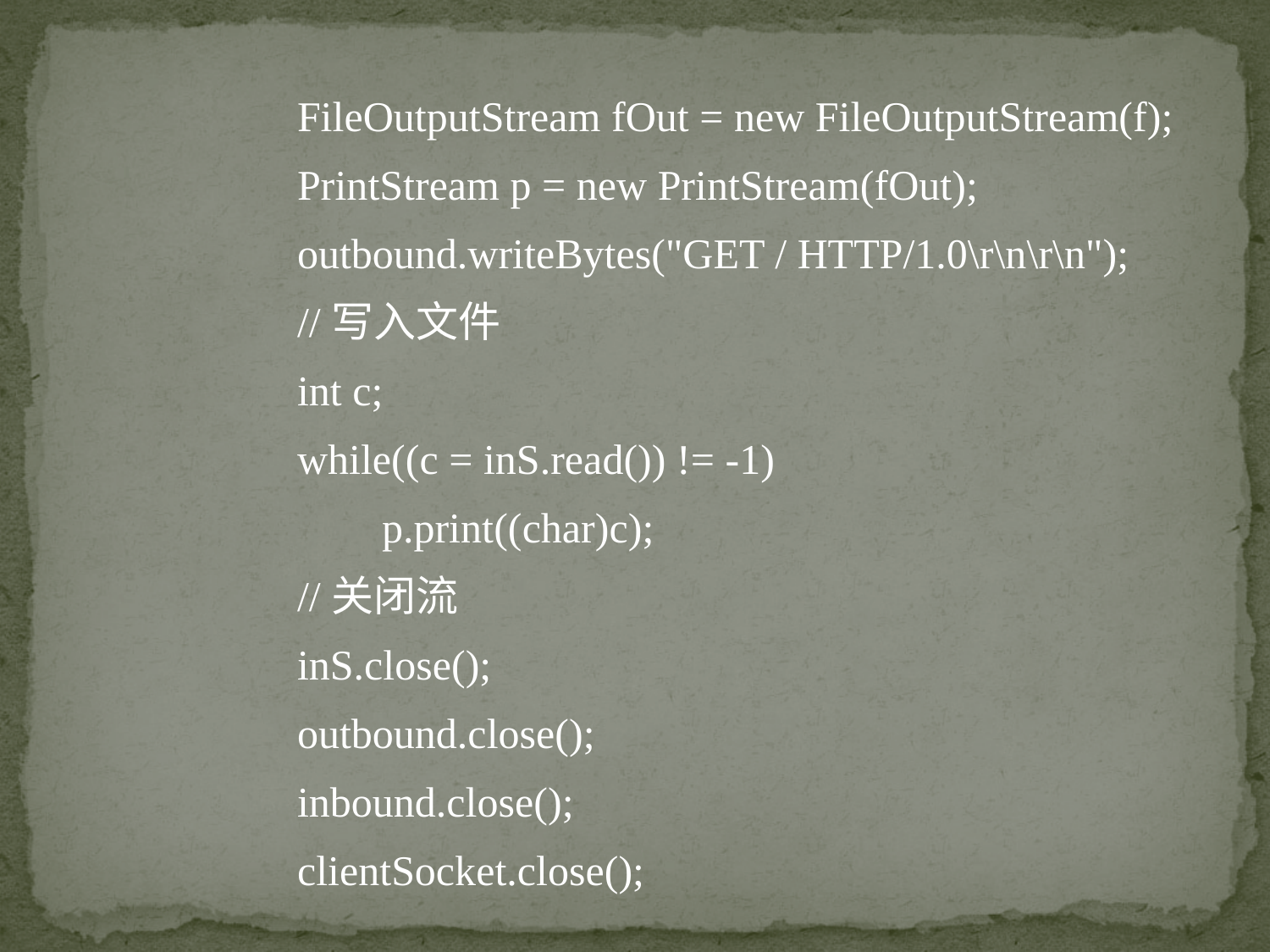

FileOutputStream fOut = new FileOutputStream(f);
	  	PrintStream p = new PrintStream(fOut);
		outbound.writeBytes("GET / HTTP/1.0\r\n\r\n");
		//写入文件
		int c;
		while((c = inS.read()) != -1)
		        p.print((char)c);
            	//关闭流
		inS.close();
            	outbound.close();
           		inbound.close();
            	clientSocket.close();